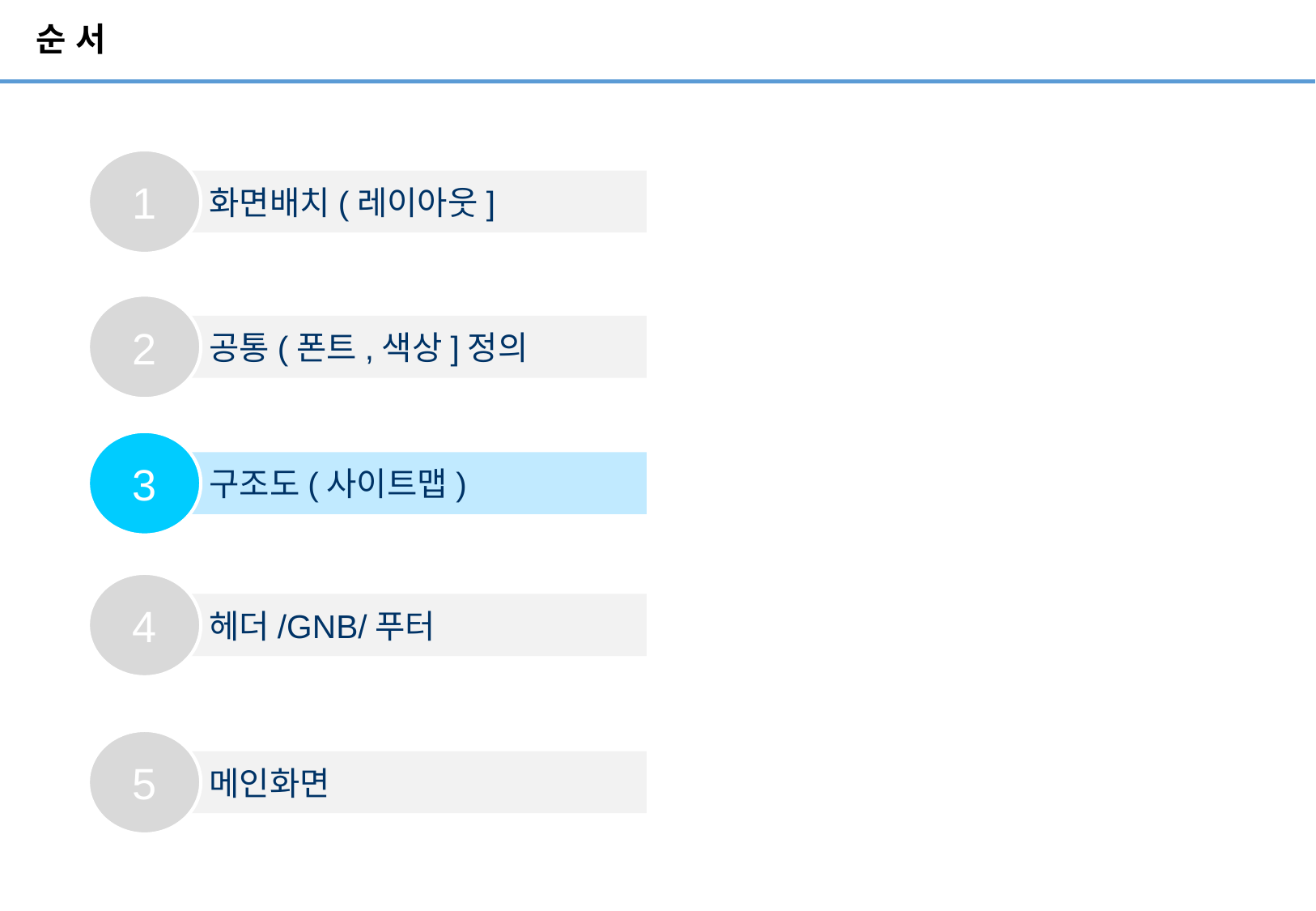

# 순 서

1
      화면배치(레이아웃]
2
      공통(폰트,색상]정의
3
      구조도(사이트맵)
4
      헤더/GNB/푸터
5
      메인화면